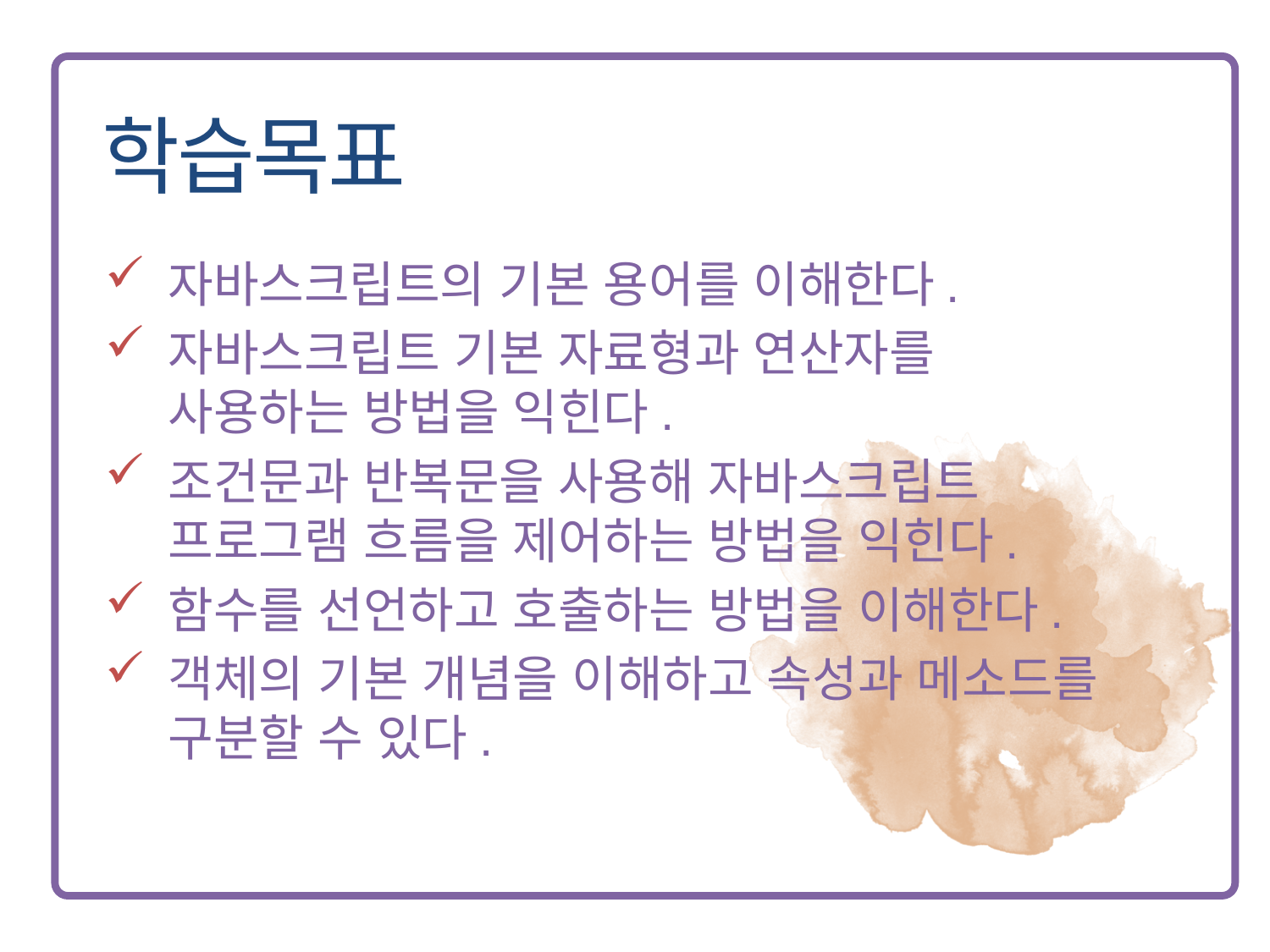

자바스크립트의 기본 용어를 이해한다.
자바스크립트 기본 자료형과 연산자를 사용하는 방법을 익힌다.
조건문과 반복문을 사용해 자바스크립트 프로그램 흐름을 제어하는 방법을 익힌다.
함수를 선언하고 호출하는 방법을 이해한다.
객체의 기본 개념을 이해하고 속성과 메소드를 구분할 수 있다.